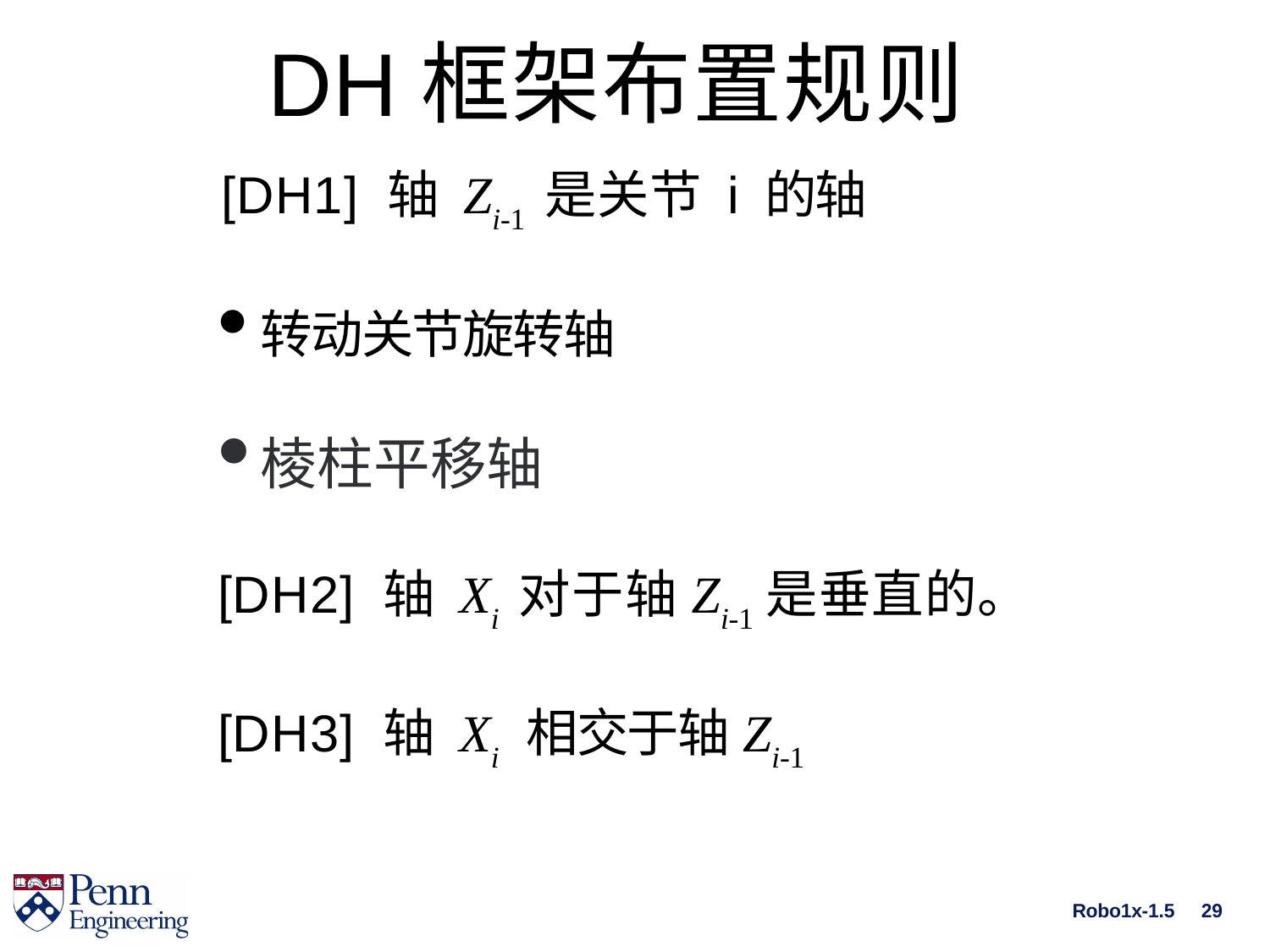

# DH框架布置规则
    [DH1] 轴 Zi-1 是关节 i的轴
转动关节旋转轴
棱柱平移轴
[DH2] 轴 Xi 对于轴Zi-1是垂直的。
[DH3] 轴 Xi 相交于轴Zi-1
Robo1x-1.5
29